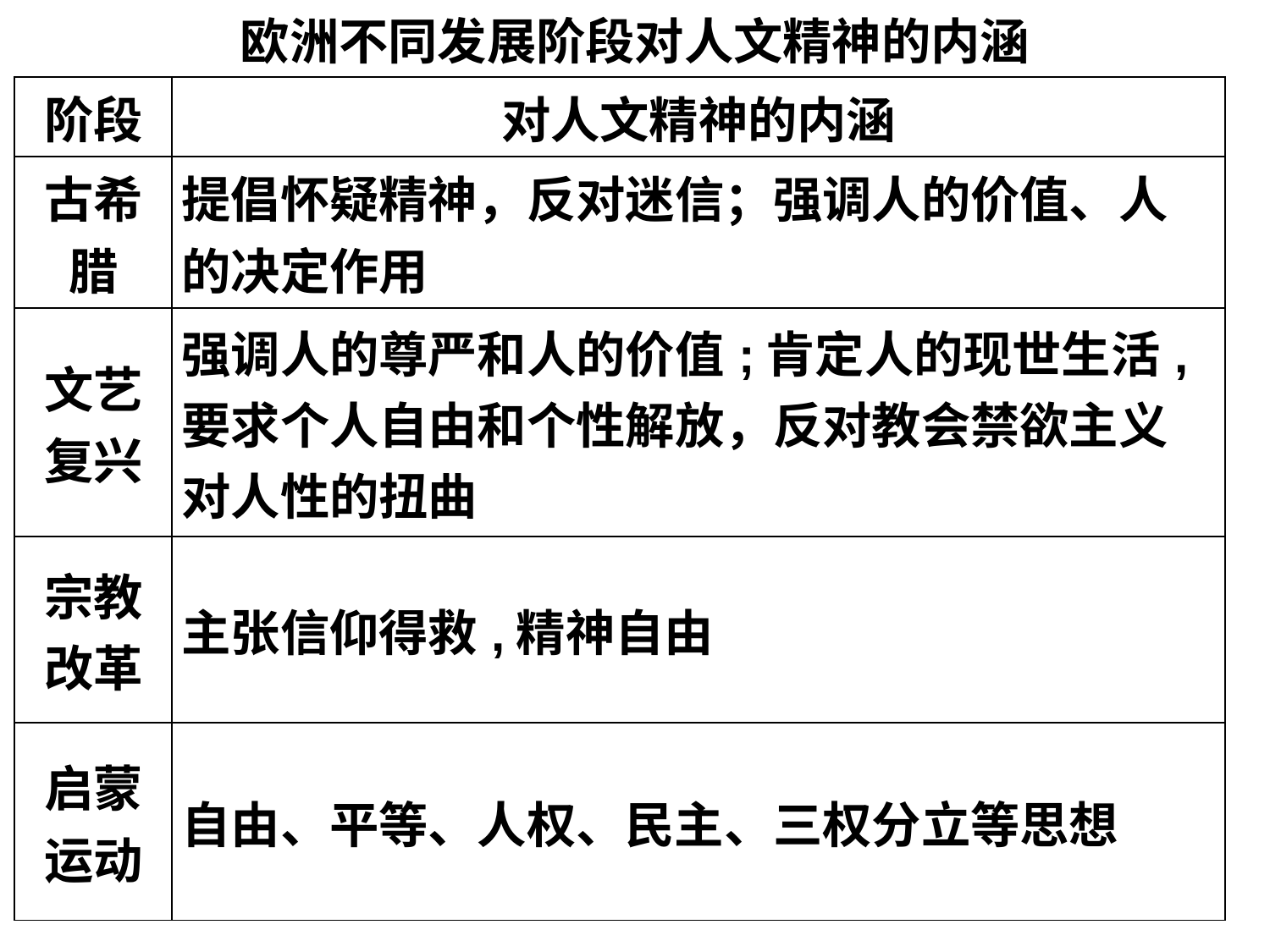

欧洲不同发展阶段对人文精神的内涵
| 阶段 | 对人文精神的内涵 |
| --- | --- |
| 古希腊 | 提倡怀疑精神，反对迷信；强调人的价值、人的决定作用 |
| 文艺复兴 | 强调人的尊严和人的价值;肯定人的现世生活,要求个人自由和个性解放，反对教会禁欲主义对人性的扭曲 |
| 宗教改革 | 主张信仰得救,精神自由 |
| 启蒙运动 | 自由、平等、人权、民主、三权分立等思想 |